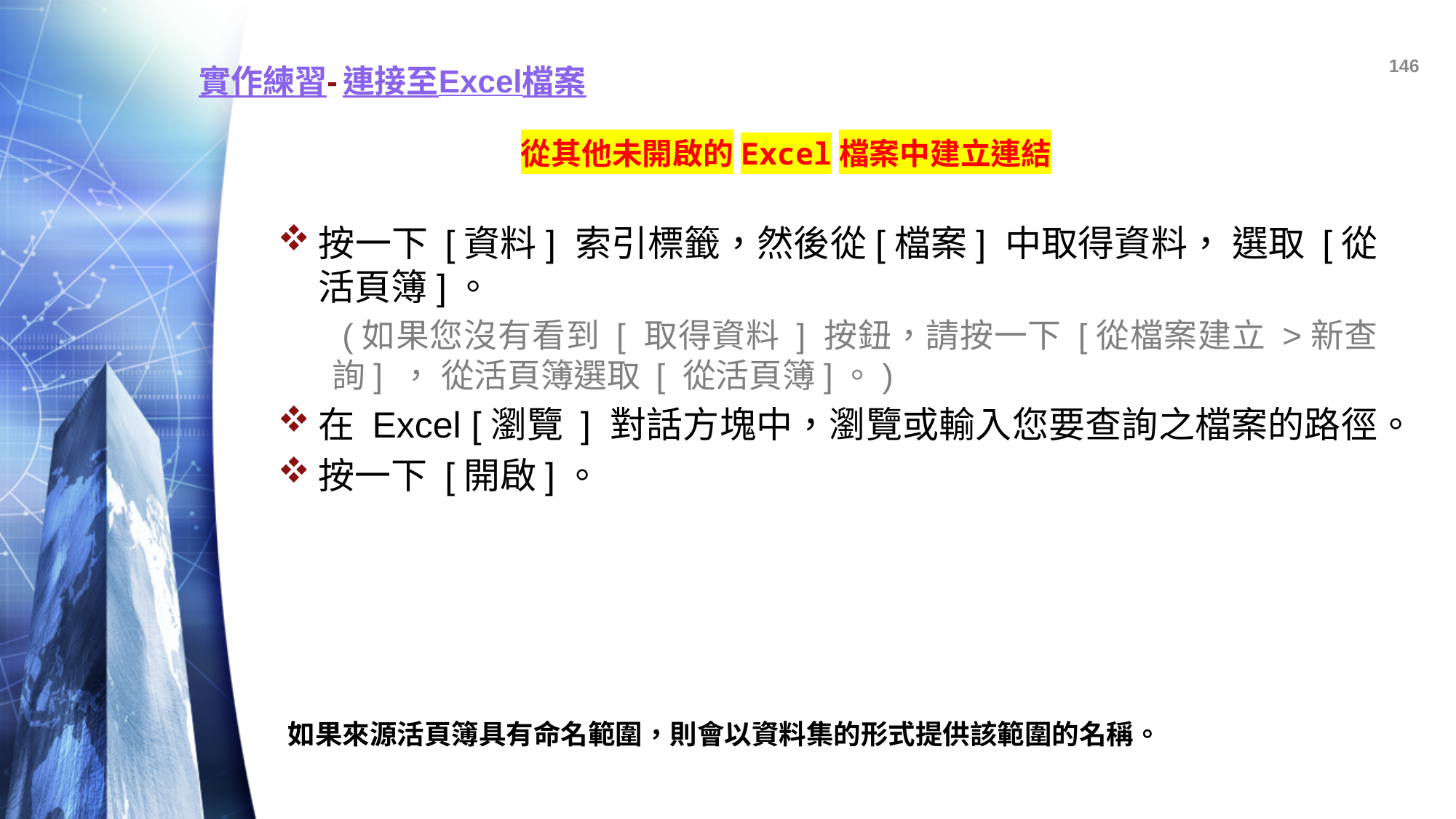

146
# 實作練習-連接至Excel檔案
從其他未開啟的Excel檔案中建立連結
按一下 [資料] 索引標籤，然後從[檔案] 中取得資料， 選取 [從活頁簿]。
 (如果您沒有看到 [ 取得資料 ] 按鈕，請按一下 [從檔案建立 >新查詢] ， 從活頁簿選取 [ 從活頁簿]。)
在 Excel [瀏覽 ] 對話方塊中，瀏覽或輸入您要查詢之檔案的路徑。
按一下 [開啟]。
如果來源活頁簿具有命名範圍，則會以資料集的形式提供該範圍的名稱。